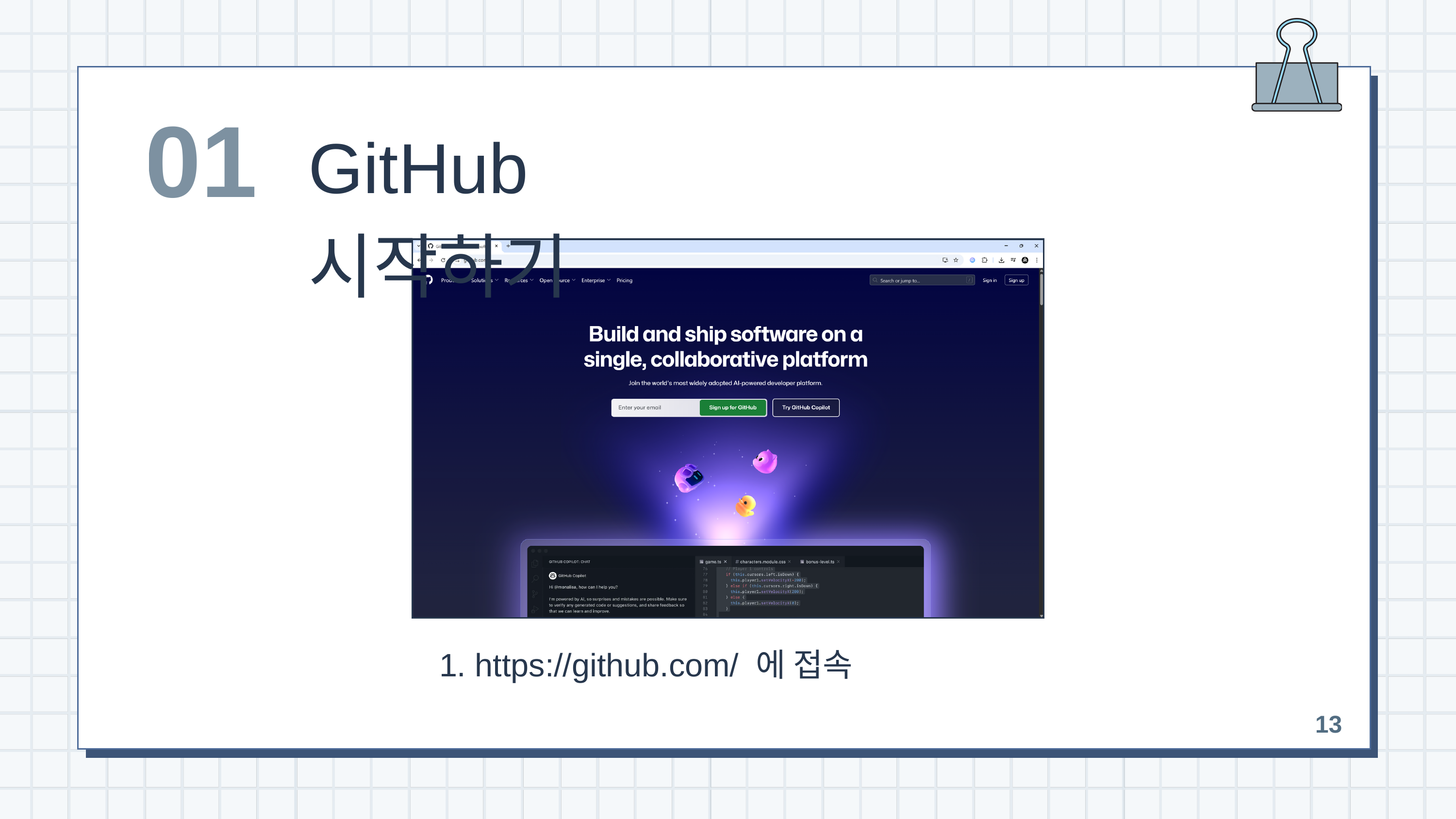

01
GitHub 시작하기

   1. https://github.com/ 에 접속
13